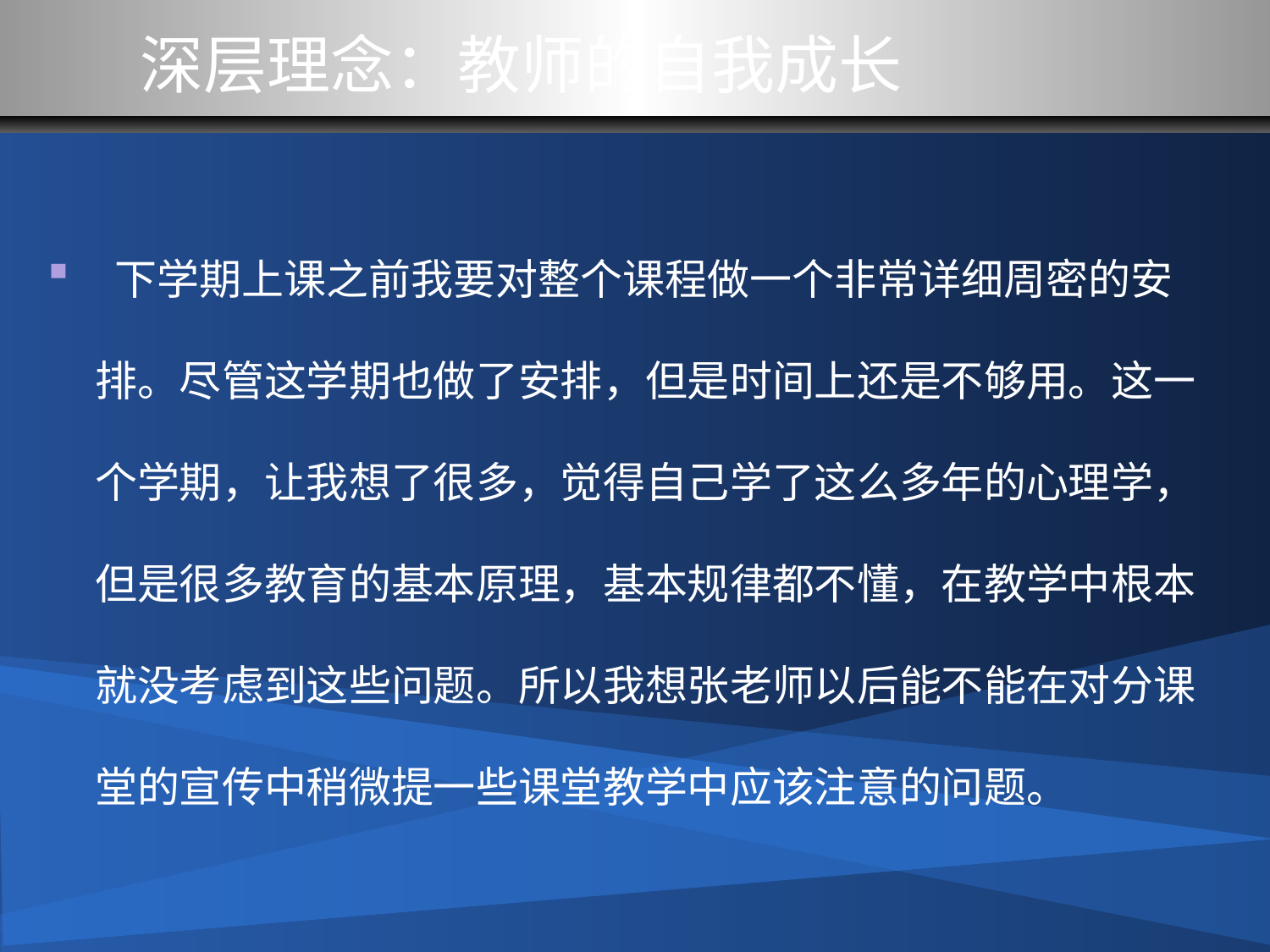

深层理念：教师的自我成长

 下学期上课之前我要对整个课程做一个非常详细周密的安排。尽管这学期也做了安排，但是时间上还是不够用。这一个学期，让我想了很多，觉得自己学了这么多年的心理学，但是很多教育的基本原理，基本规律都不懂，在教学中根本就没考虑到这些问题。所以我想张老师以后能不能在对分课堂的宣传中稍微提一些课堂教学中应该注意的问题。